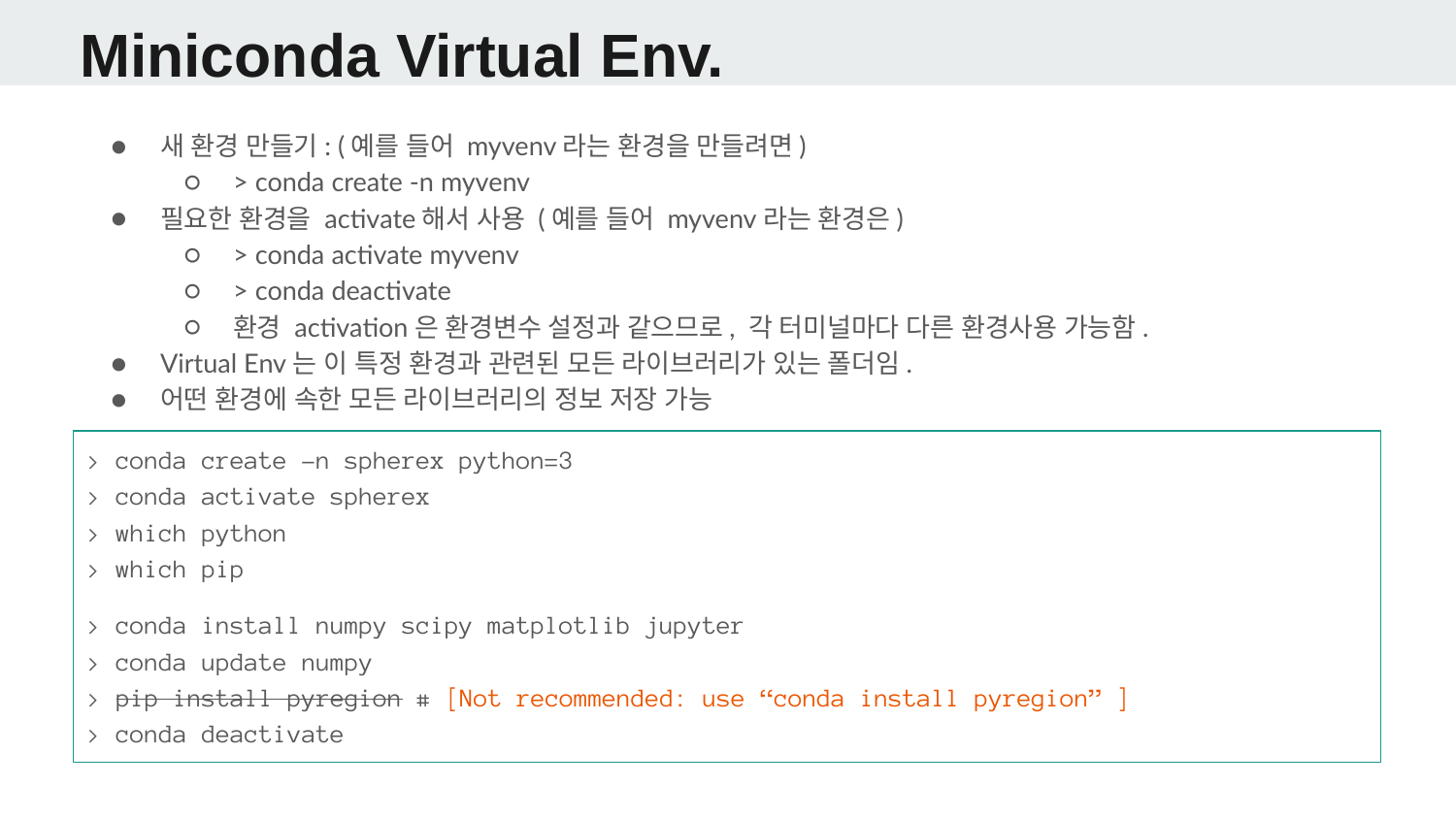

# Miniconda Virtual Env.
새 환경 만들기: (예를 들어 myvenv라는 환경을 만들려면)
> conda create -n myvenv
필요한 환경을 activate해서 사용 (예를 들어 myvenv라는 환경은)
> conda activate myvenv
> conda deactivate
환경 activation은 환경변수 설정과 같으므로, 각 터미널마다 다른 환경사용 가능함.
Virtual Env는 이 특정 환경과 관련된 모든 라이브러리가 있는 폴더임.
어떤 환경에 속한 모든 라이브러리의 정보 저장 가능

> conda create -n spherex python=3
> conda activate spherex
> which python
> which pip
> conda install numpy scipy matplotlib jupyter
> conda update numpy
> pip install pyregion # [Not recommended: use “conda install pyregion” ]
> conda deactivate